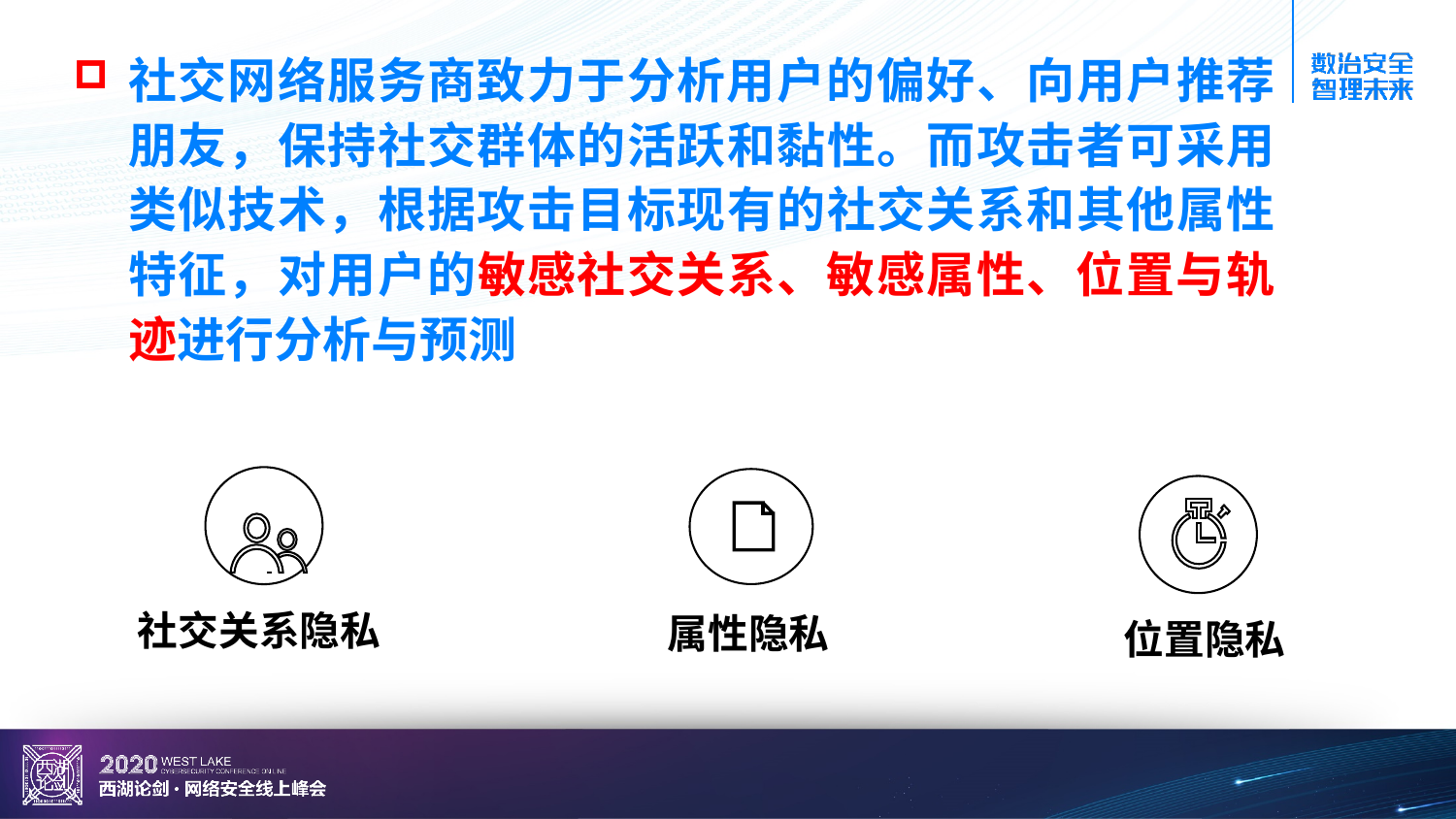

社交网络服务商致力于分析用户的偏好、向用户推荐朋友，保持社交群体的活跃和黏性。而攻击者可采用类似技术，根据攻击目标现有的社交关系和其他属性特征，对用户的敏感社交关系、敏感属性、位置与轨迹进行分析与预测

社交关系隐私
属性隐私
位置隐私